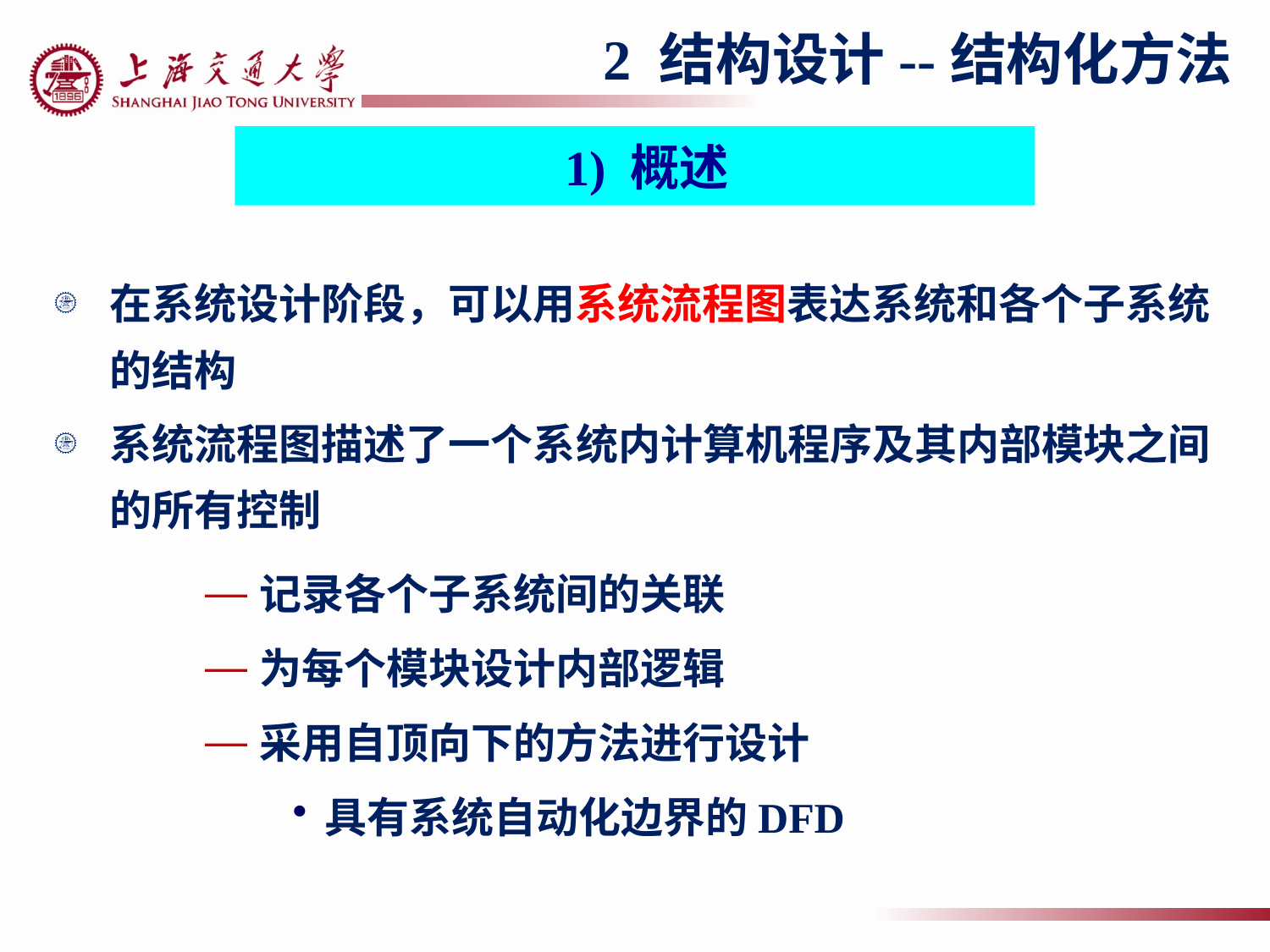

2 结构设计--结构化方法
  1) 概述
在系统设计阶段，可以用系统流程图表达系统和各个子系统的结构
系统流程图描述了一个系统内计算机程序及其内部模块之间的所有控制
记录各个子系统间的关联
为每个模块设计内部逻辑
采用自顶向下的方法进行设计
具有系统自动化边界的DFD